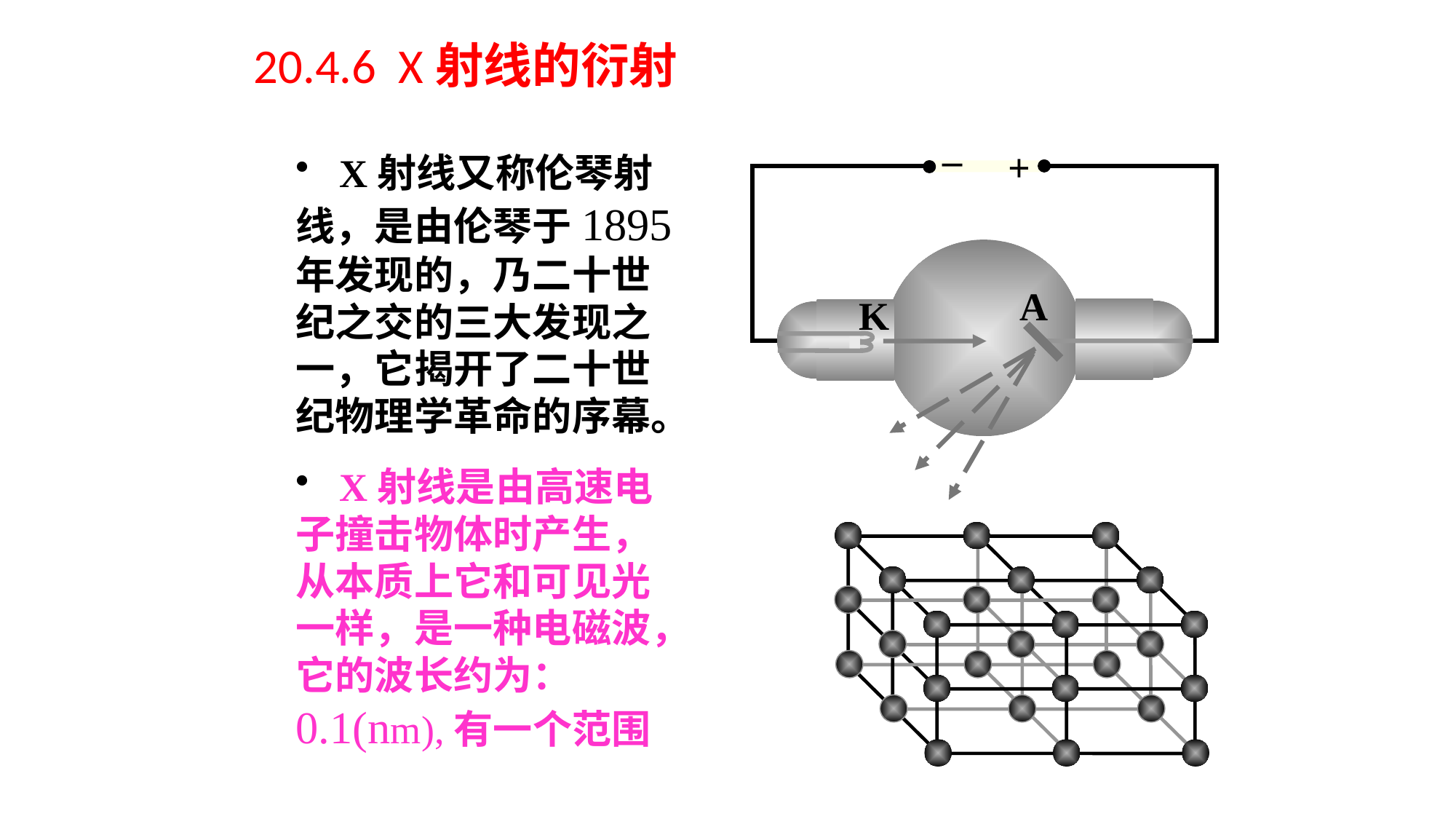

20.4.6  X射线的衍射
_
+

A
K
   X射线又称伦琴射线，是由伦琴于1895年发现的，乃二十世纪之交的三大发现之一，它揭开了二十世纪物理学革命的序幕。
   X射线是由高速电子撞击物体时产生，从本质上它和可见光一样，是一种电磁波，它的波长约为：  0.1(nm),有一个范围